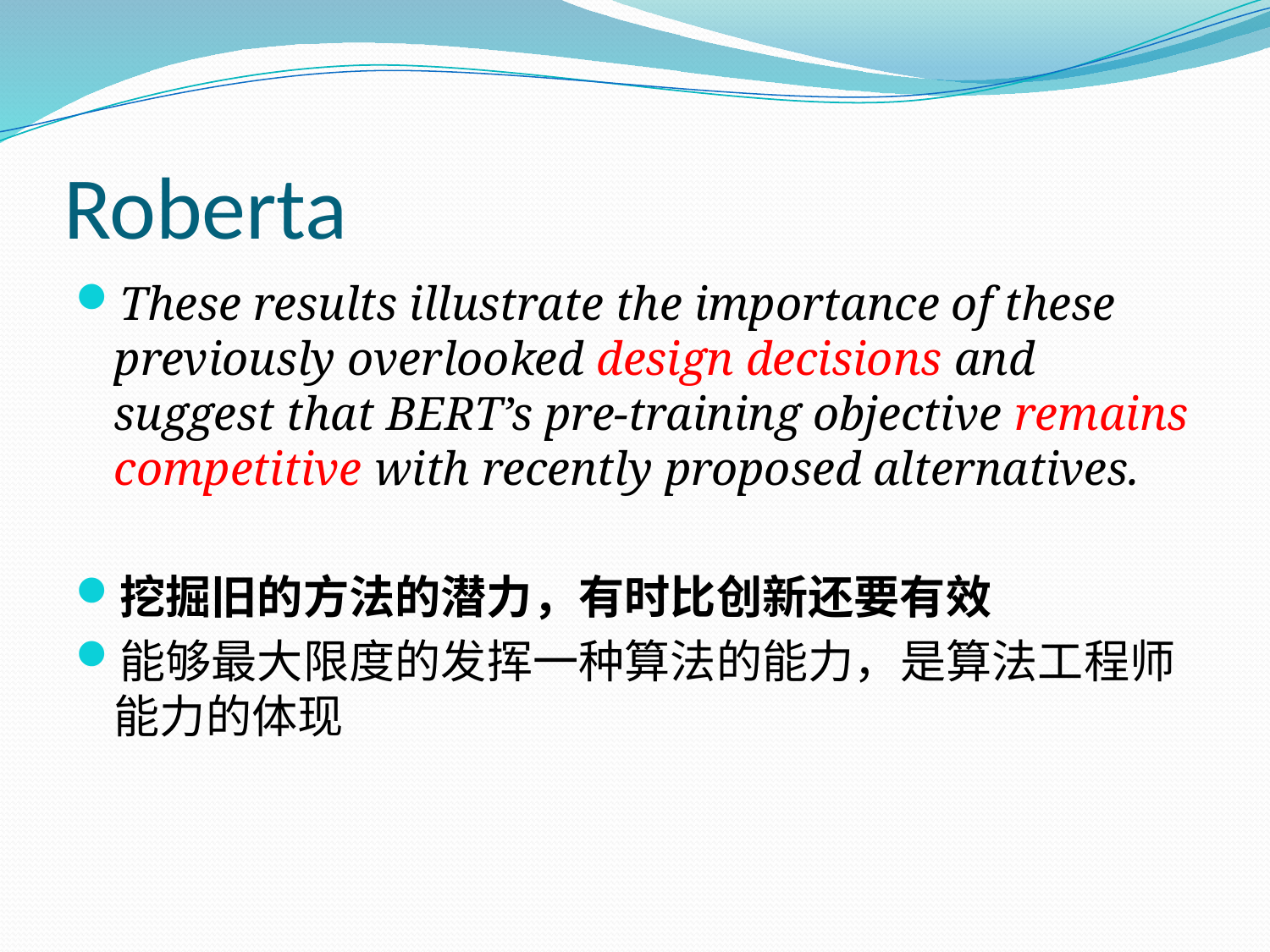

# Roberta
These results illustrate the importance of these previously overlooked design decisions and suggest that BERT’s pre-training objective remains competitive with recently proposed alternatives.

挖掘旧的方法的潜力，有时比创新还要有效
能够最大限度的发挥一种算法的能力，是算法工程师能力的体现